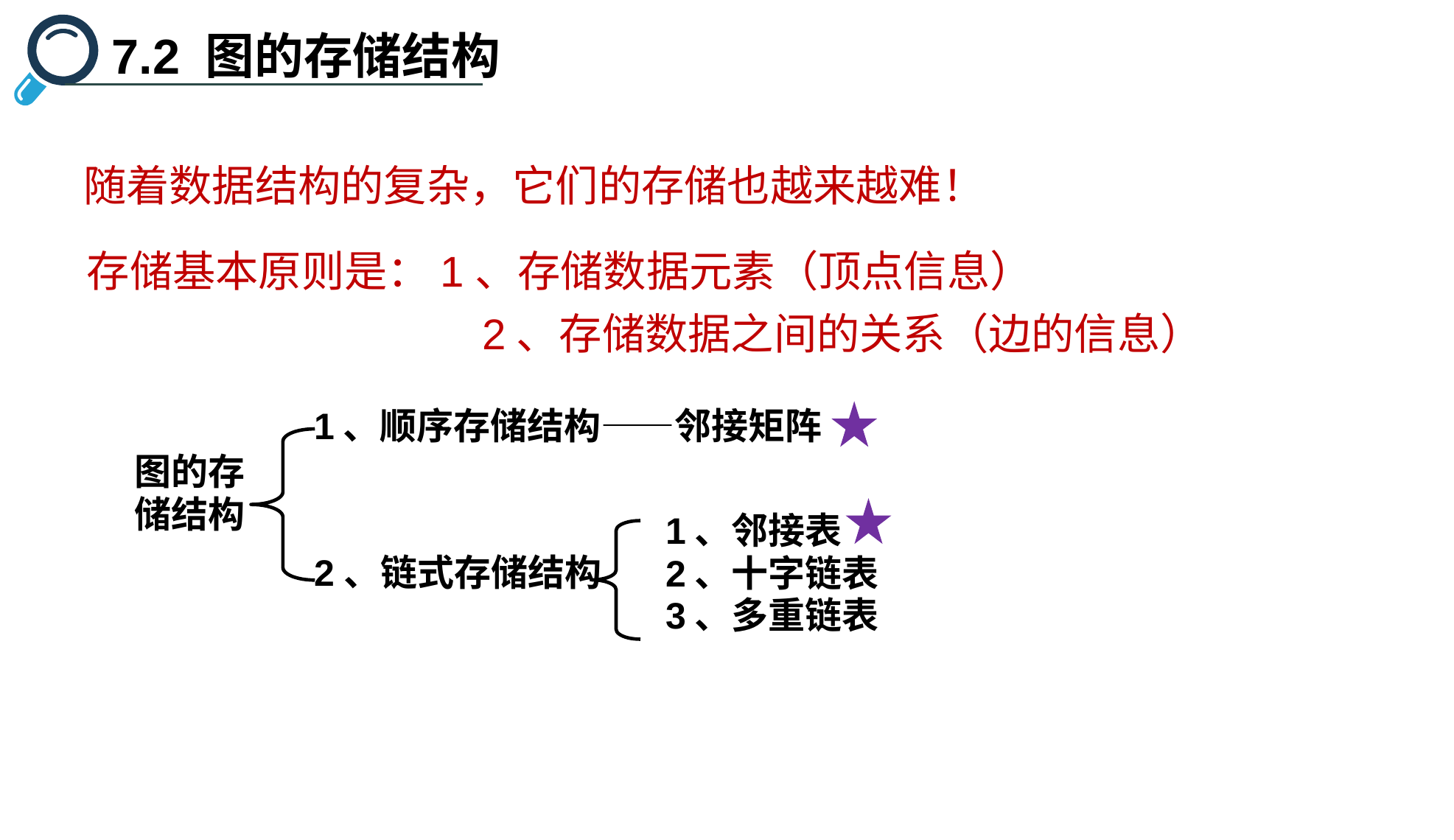

7.2 图的存储结构
随着数据结构的复杂，它们的存储也越来越难！
存储基本原则是：1、存储数据元素（顶点信息）
                                 2、存储数据之间的关系（边的信息）

1、顺序存储结构——邻接矩阵

图的存
储结构

1、邻接表
2、十字链表
3、多重链表

2、链式存储结构